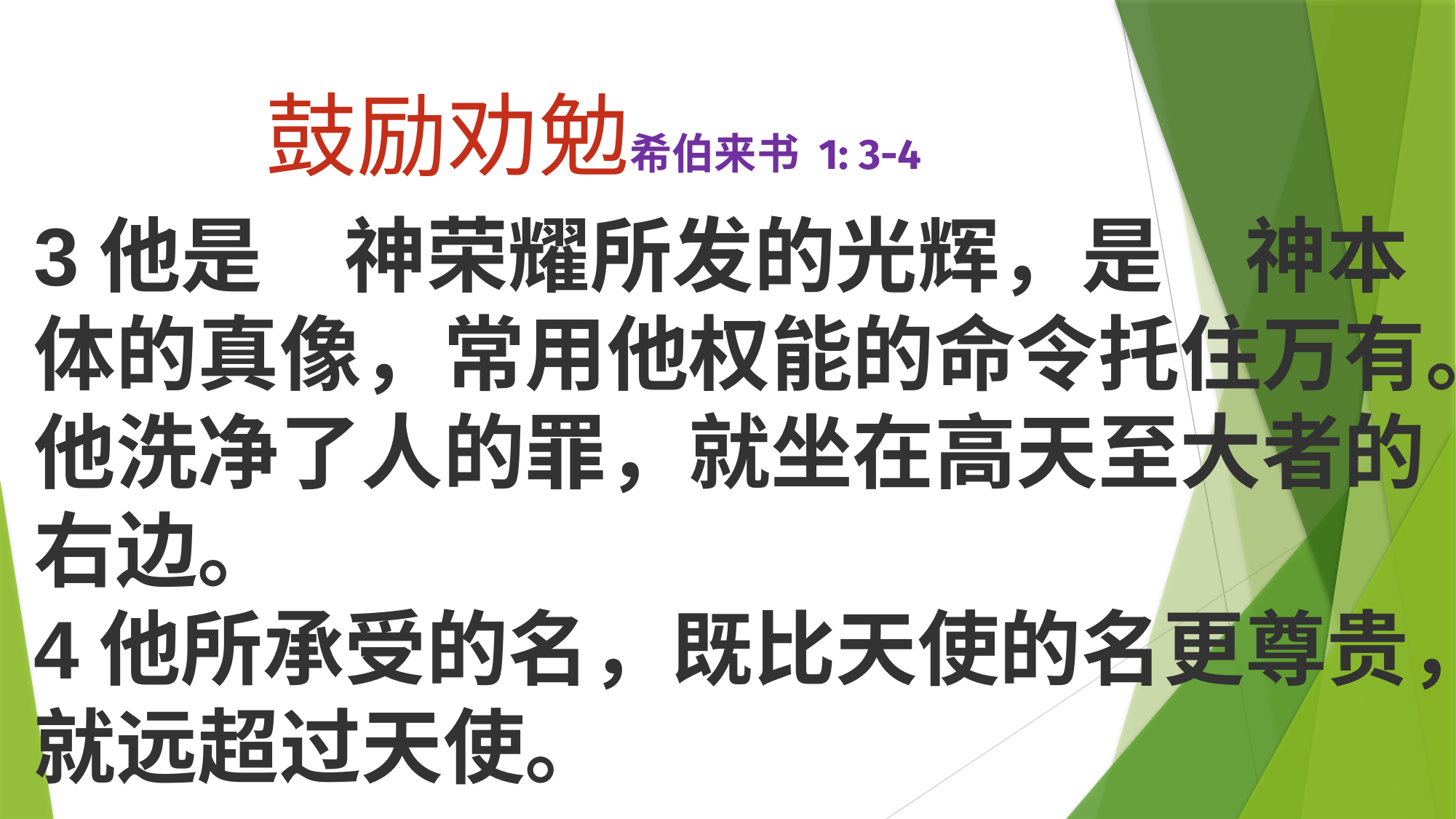

# 鼓励劝勉希伯来书 1: 3-4
3他是　神荣耀所发的光辉，是　神本体的真像，常用他权能的命令托住万有。他洗净了人的罪，就坐在高天至大者的右边。
4他所承受的名，既比天使的名更尊贵，就远超过天使。